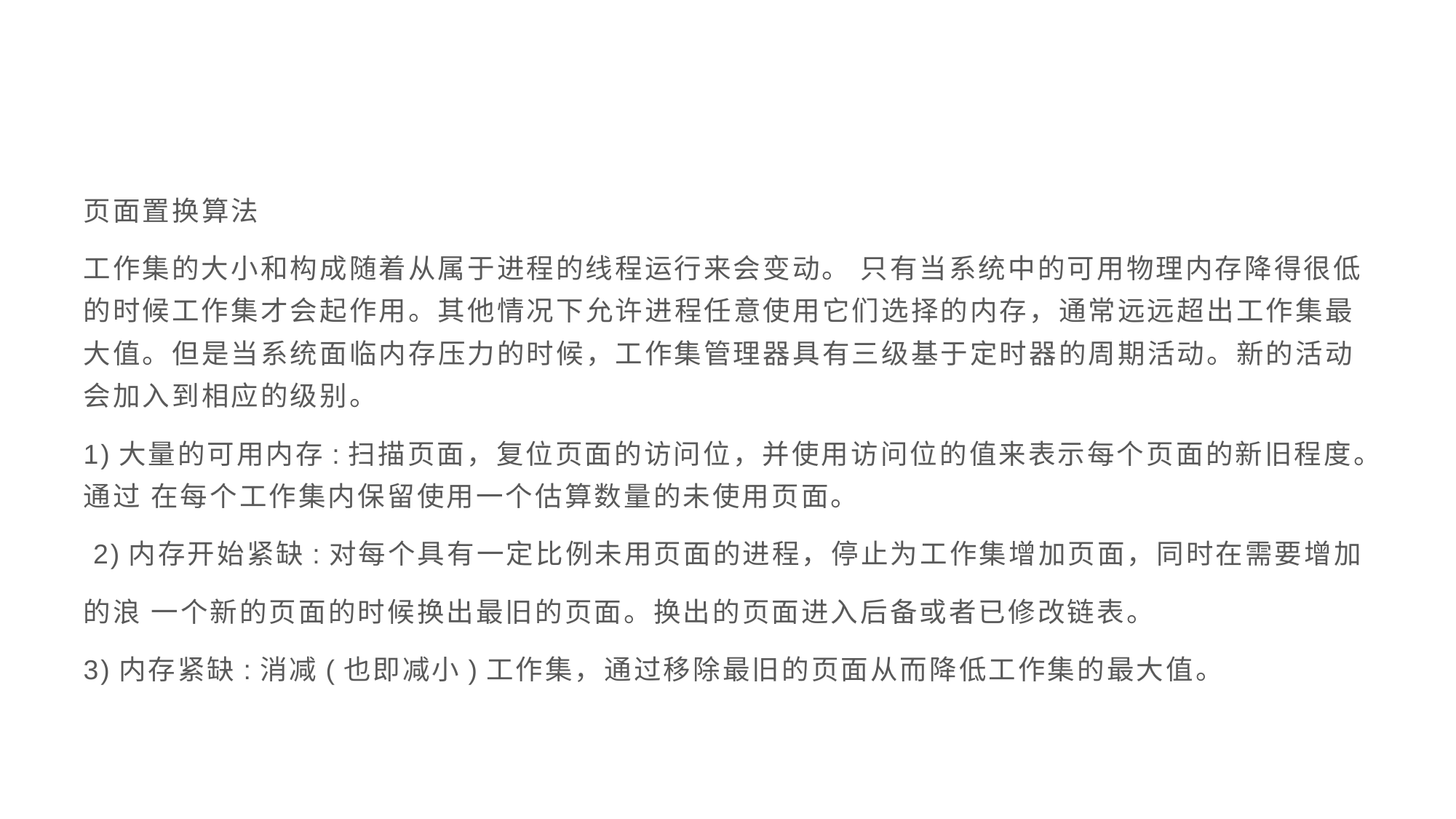

页面置换算法
工作集的大小和构成随着从属于进程的线程运行来会变动。 只有当系统中的可用物理内存降得很低的时候工作集才会起作用。其他情况下允许进程任意使用它们选择的内存，通常远远超出工作集最大值。但是当系统面临内存压力的时候，工作集管理器具有三级基于定时器的周期活动。新的活动会加入到相应的级别。
1)大量的可用内存:扫描页面，复位页面的访问位，并使用访问位的值来表示每个页面的新旧程度。通过 在每个工作集内保留使用一个估算数量的未使用页面。
 2)内存开始紧缺:对每个具有一定比例未用页面的进程，停止为工作集增加页面，同时在需要增加
的浪 一个新的页面的时候换出最旧的页面。换出的页面进入后备或者已修改链表。
3)内存紧缺:消减(也即减小)工作集，通过移除最旧的页面从而降低工作集的最大值。